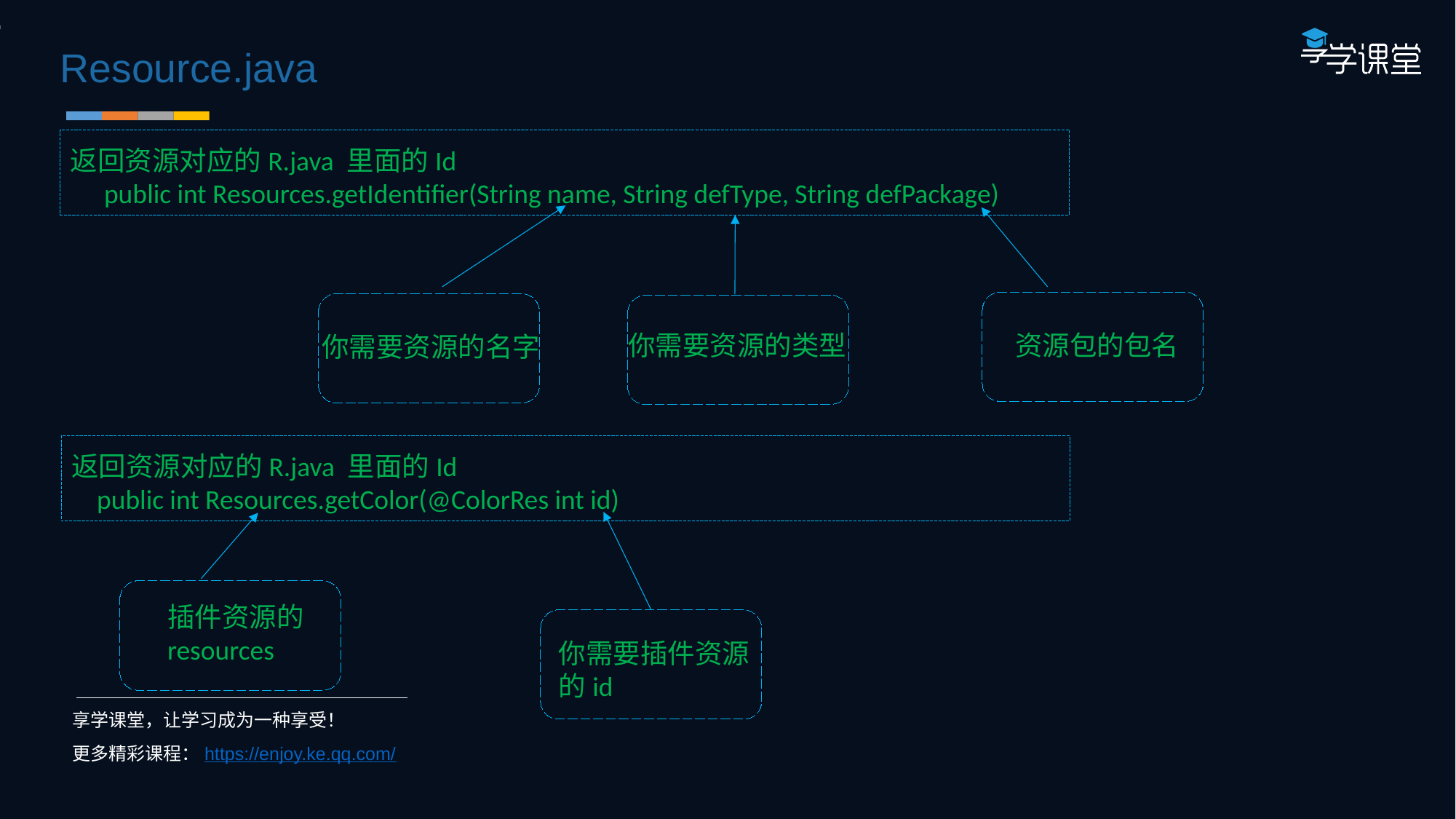

Resource.java

返回资源对应的R.java 里面的Id
public int Resources.getIdentifier(String name, String defType, String defPackage)

你需要资源的类型
资源包的包名
你需要资源的名字

返回资源对应的R.java 里面的Id
public int Resources.getColor(@ColorRes int id)

插件资源的
resources

你需要插件资源
的id